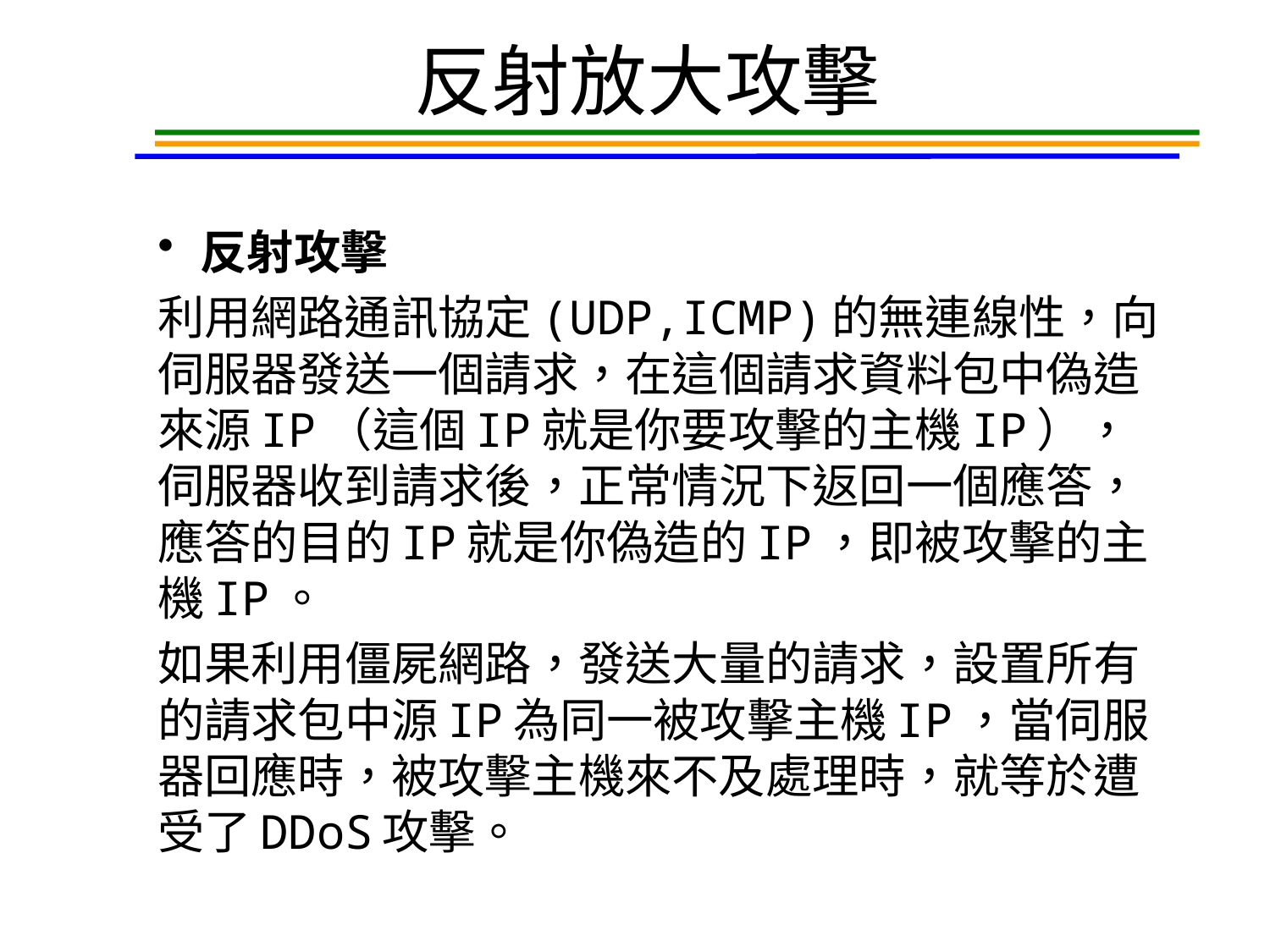

反射放大攻擊
反射攻擊
利用網路通訊協定(UDP,ICMP)的無連線性，向伺服器發送一個請求，在這個請求資料包中偽造來源IP（這個IP就是你要攻擊的主機IP），伺服器收到請求後，正常情況下返回一個應答，應答的目的IP就是你偽造的IP，即被攻擊的主機IP。
如果利用僵屍網路，發送大量的請求，設置所有的請求包中源IP為同一被攻擊主機IP，當伺服器回應時，被攻擊主機來不及處理時，就等於遭受了DDoS攻擊。